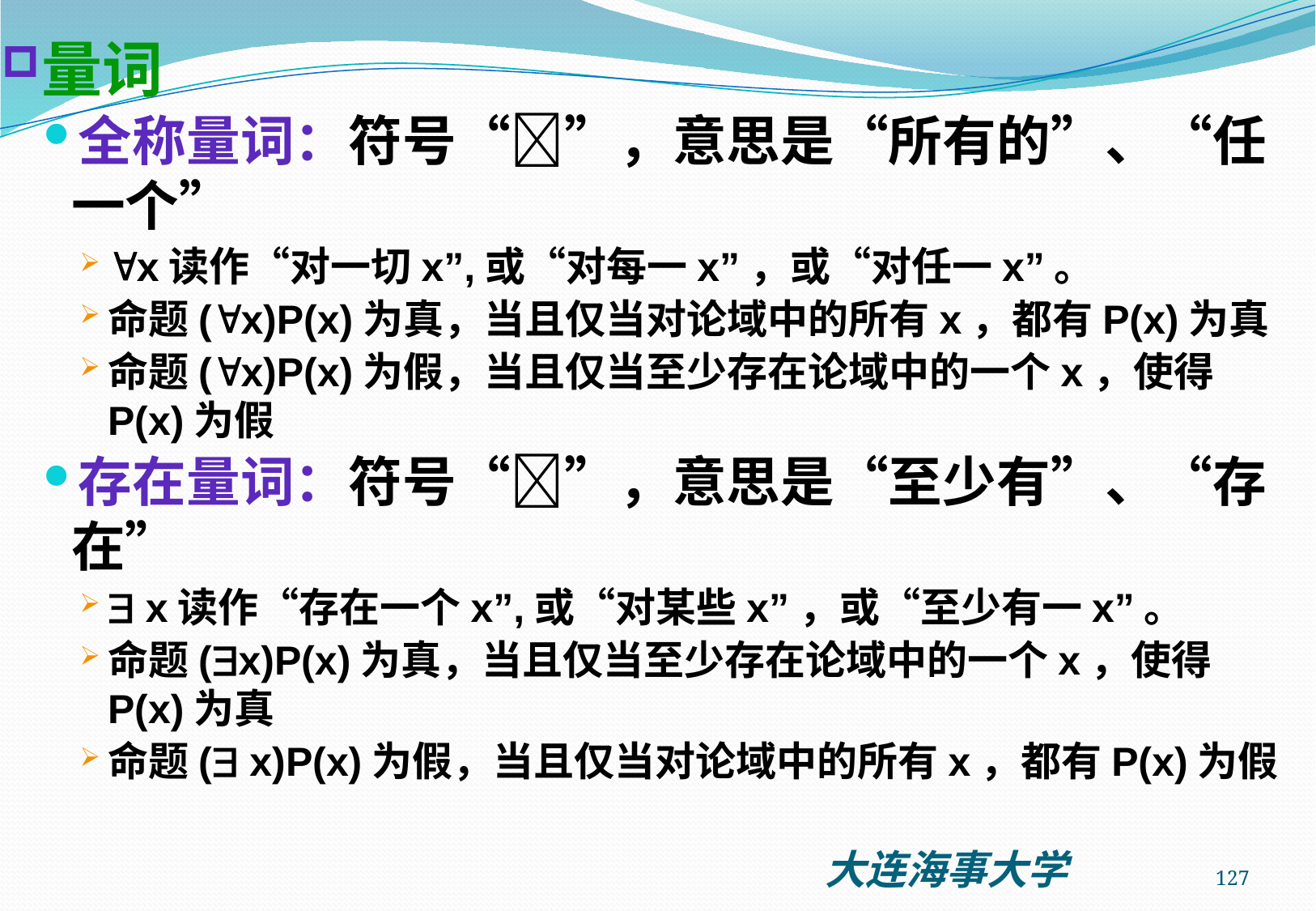

量词
全称量词：符号“∀”，意思是“所有的”、“任一个”
∀x读作“对一切x”,或“对每一x”，或“对任一x”。
命题(∀x)P(x)为真，当且仅当对论域中的所有x，都有P(x)为真
命题(∀x)P(x)为假，当且仅当至少存在论域中的一个x，使得P(x)为假
存在量词：符号“∃”，意思是“至少有”、“存在”
∃ x读作“存在一个x”,或“对某些x”，或“至少有一x”。
命题(∃x)P(x)为真，当且仅当至少存在论域中的一个x，使得P(x)为真
命题(∃ x)P(x)为假，当且仅当对论域中的所有x，都有P(x)为假
127